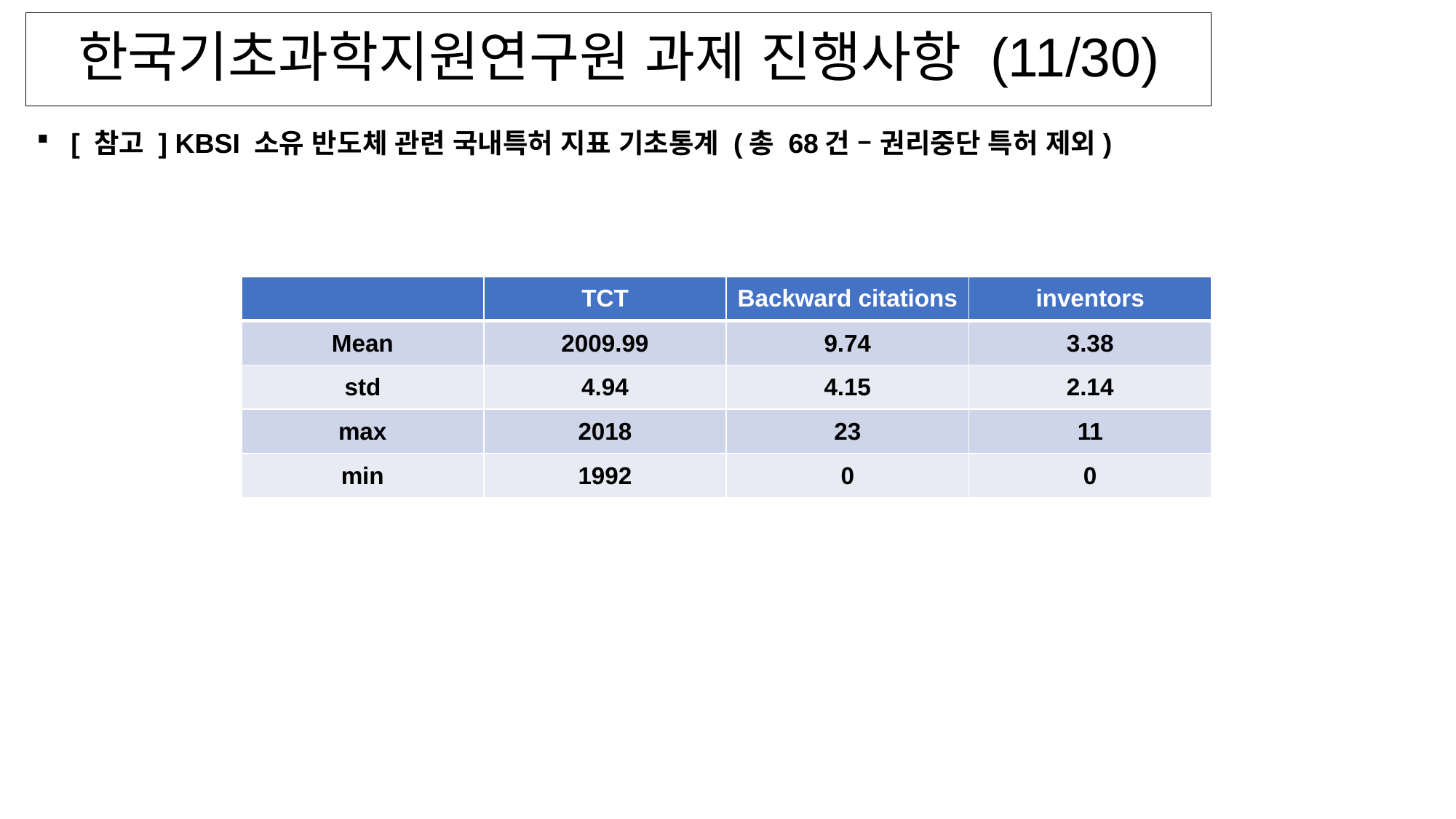

# 한국기초과학지원연구원 과제 진행사항 (11/30)
[ 참고 ] KBSI 소유 반도체 관련 국내특허 지표 기초통계 (총 68건 – 권리중단 특허 제외)
|  | TCT | Backward citations | inventors |
| --- | --- | --- | --- |
| Mean | 2009.99 | 9.74 | 3.38 |
| std | 4.94 | 4.15 | 2.14 |
| max | 2018 | 23 | 11 |
| min | 1992 | 0 | 0 |